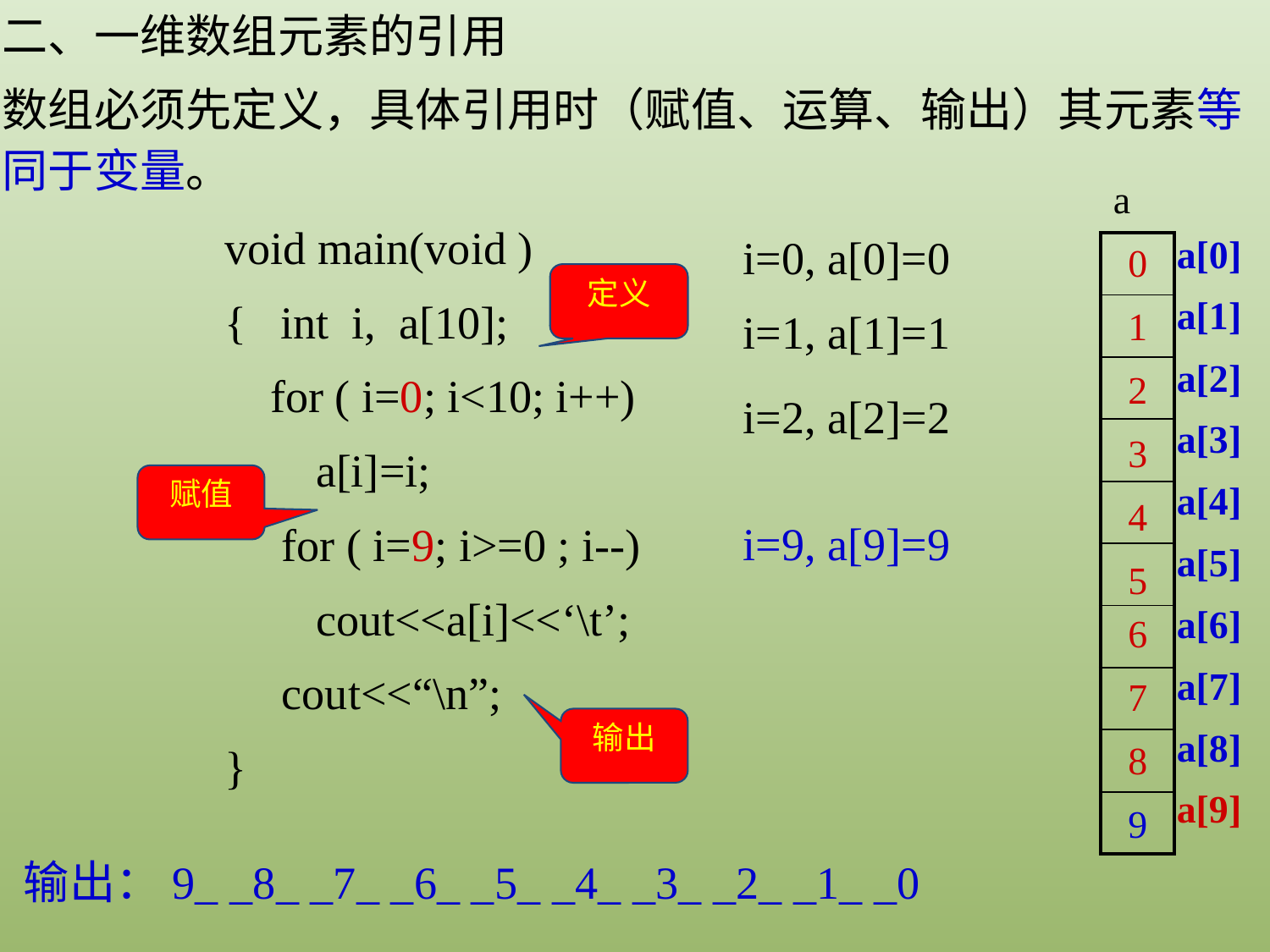

二、一维数组元素的引用
数组必须先定义，具体引用时（赋值、运算、输出）其元素等同于变量。
a
void main(void )
{   int  i,  a[10];
    for ( i=0; i<10; i++)
        a[i]=i;
     for ( i=9; i>=0 ; i--)
        cout<<a[i]<<‘\t’;
     cout<<“\n”;
}
i=0, a[0]=0
0
| a[0] |
| --- |
| a[1] |
| a[2] |
| a[3] |
| a[4] |
| a[5] |
| a[6] |
| a[7] |
| a[8] |
| a[9] |
|  |
| --- |
|  |
|  |
|  |
|  |
|  |
|  |
|  |
|  |
|  |
定义
i=1, a[1]=1
1
2
i=2, a[2]=2
3
4
5
6
7
8
赋值
i=9, a[9]=9
输出
9
 输出：9_ _8_ _7_ _6_ _5_ _4_ _3_ _2_ _1_ _0
293